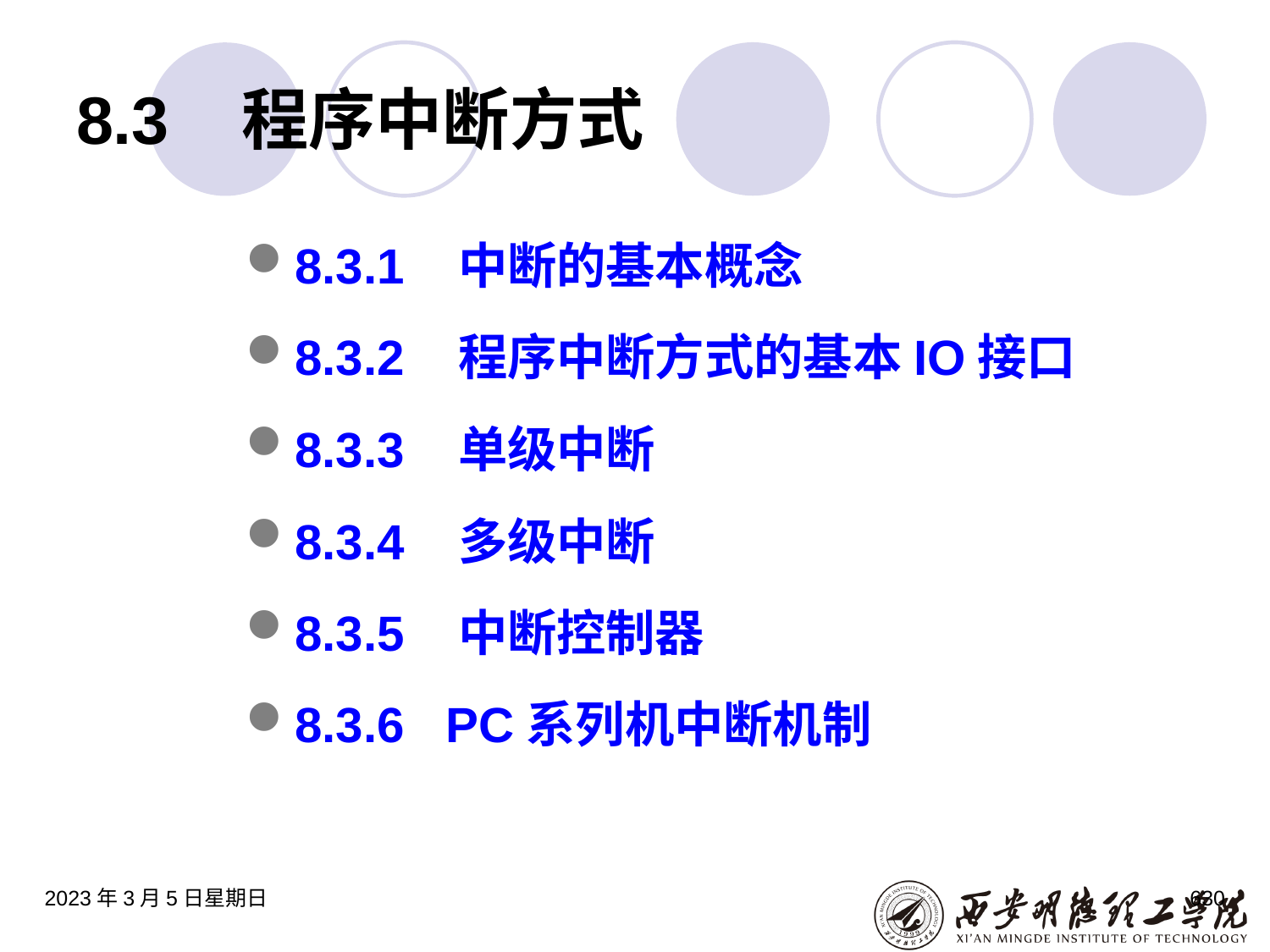

# 8.3   程序中断方式
8.3.1   中断的基本概念
8.3.2   程序中断方式的基本IO接口
8.3.3   单级中断
8.3.4   多级中断
8.3.5   中断控制器
8.3.6   PC系列机中断机制
2023年3月5日星期日
630